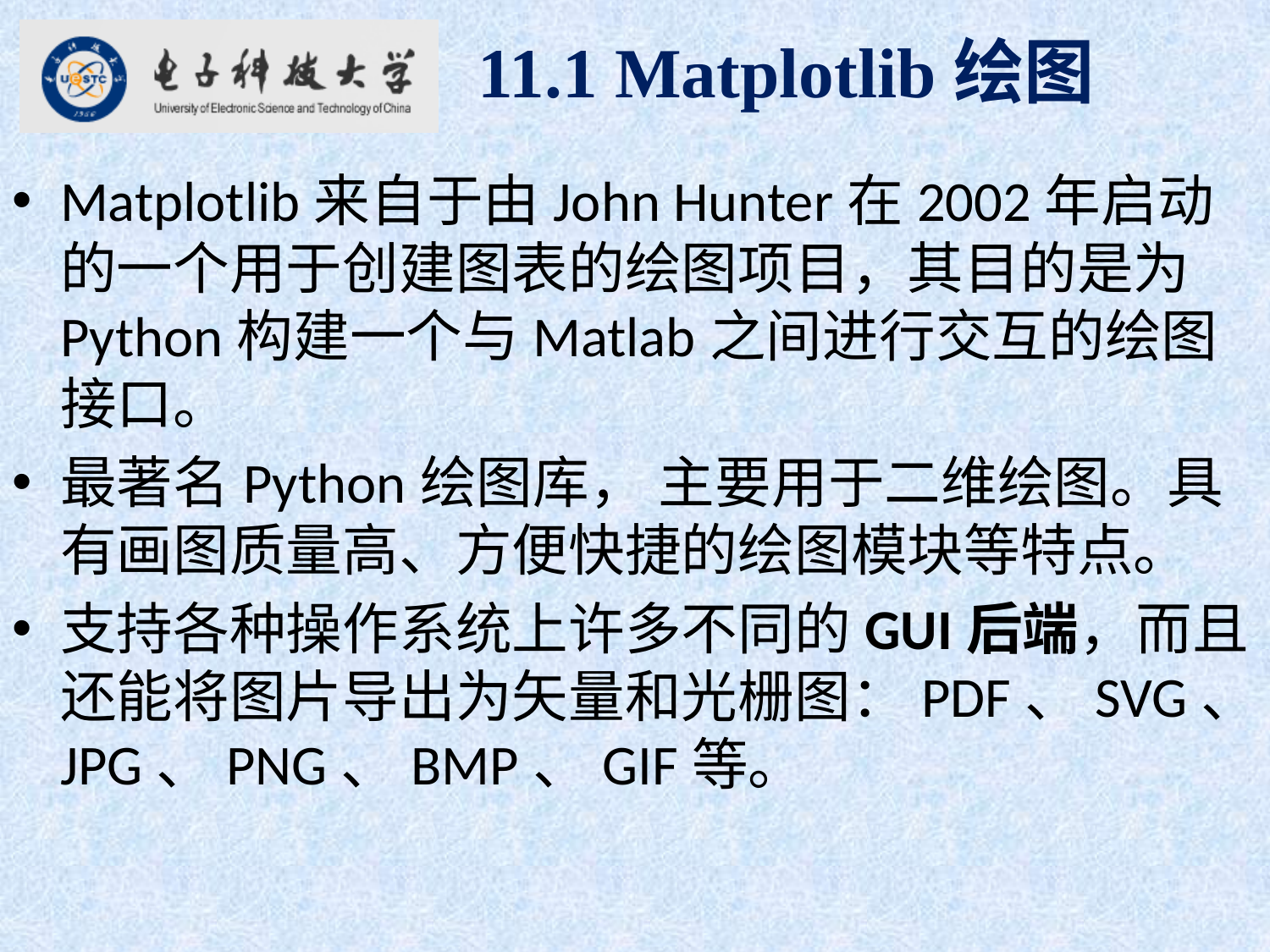

11.1 Matplotlib绘图
Matplotlib来自于由John Hunter在2002年启动的一个用于创建图表的绘图项目，其目的是为Python构建一个与Matlab之间进行交互的绘图接口。
最著名Python绘图库， 主要用于二维绘图。具有画图质量高、方便快捷的绘图模块等特点。
支持各种操作系统上许多不同的GUI后端，而且还能将图片导出为矢量和光栅图：PDF、SVG、JPG、PNG、BMP、GIF等。